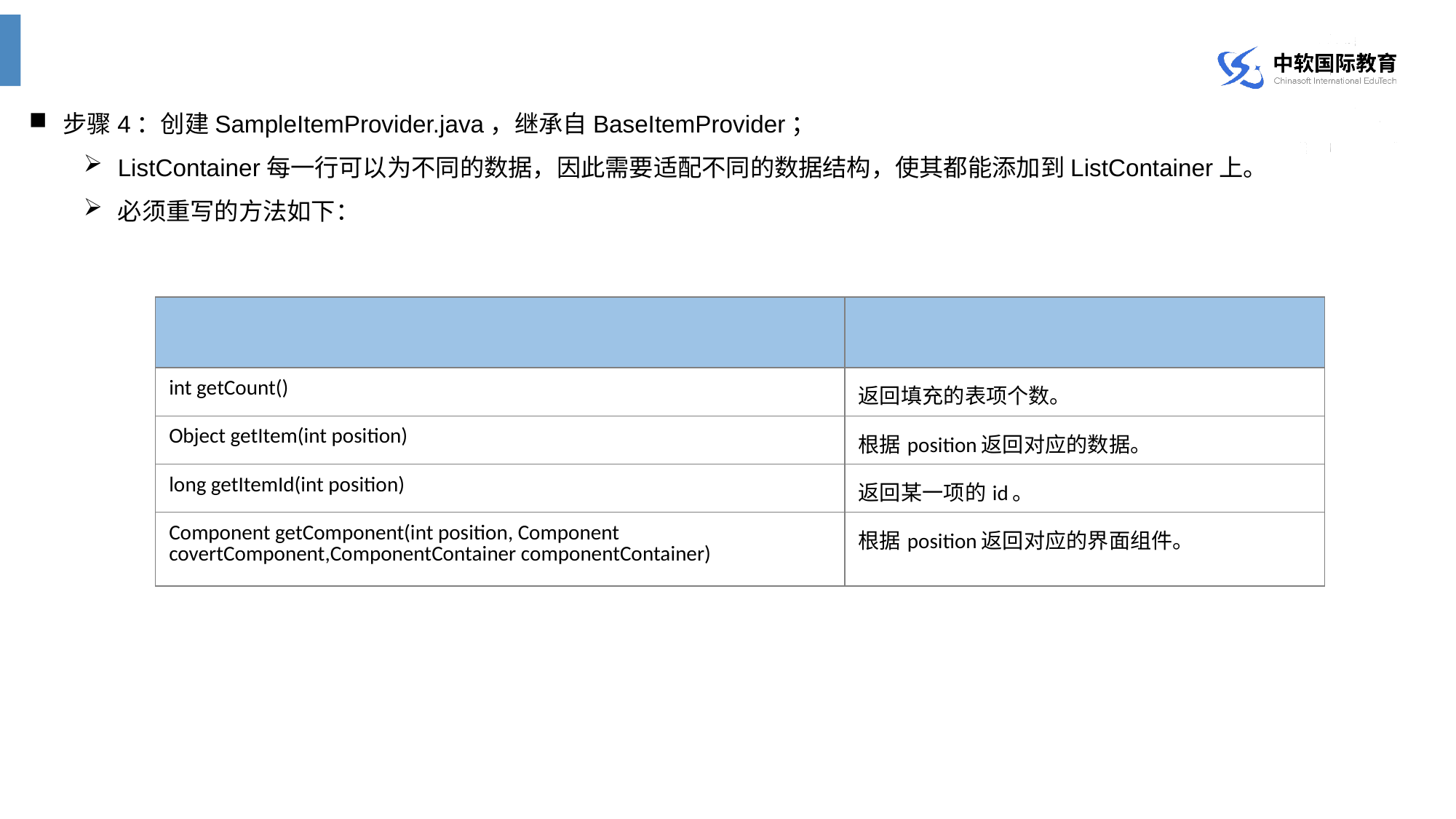

步骤4：创建SampleItemProvider.java，继承自BaseItemProvider；
ListContainer每一行可以为不同的数据，因此需要适配不同的数据结构，使其都能添加到ListContainer上。
必须重写的方法如下：

|  |  |
| --- | --- |
| int getCount() | 返回填充的表项个数。 |
| Object getItem(int position) | 根据position返回对应的数据。 |
| long getItemId(int position) | 返回某一项的id。 |
| Component getComponent(int position, Component covertComponent,ComponentContainer componentContainer) | 根据position返回对应的界面组件。 |